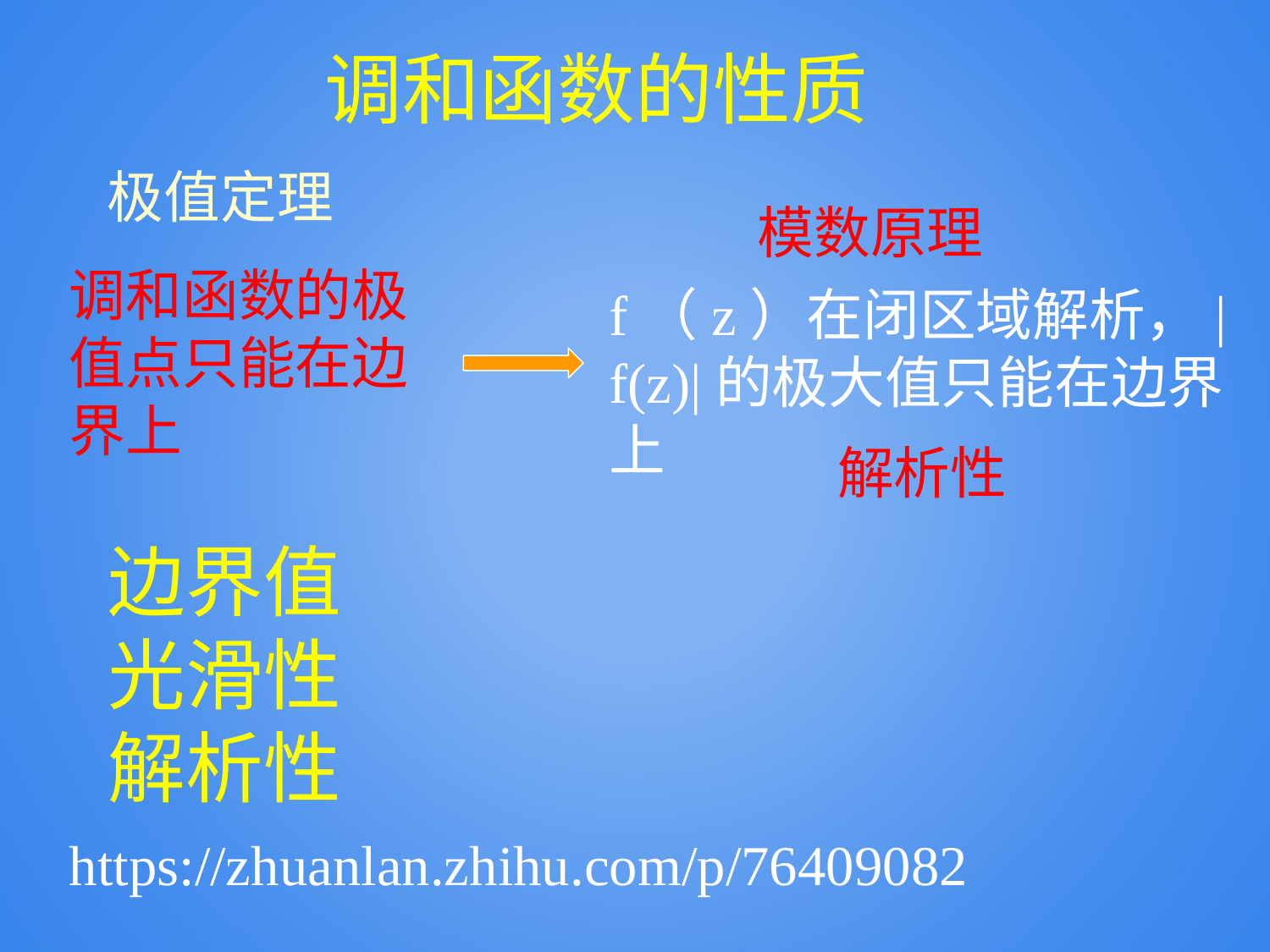

# 调和函数的性质
极值定理
模数原理
调和函数的极值点只能在边界上
f（z）在闭区域解析，|f(z)|的极大值只能在边界上

解析性
边界值
光滑性
解析性
https://zhuanlan.zhihu.com/p/76409082